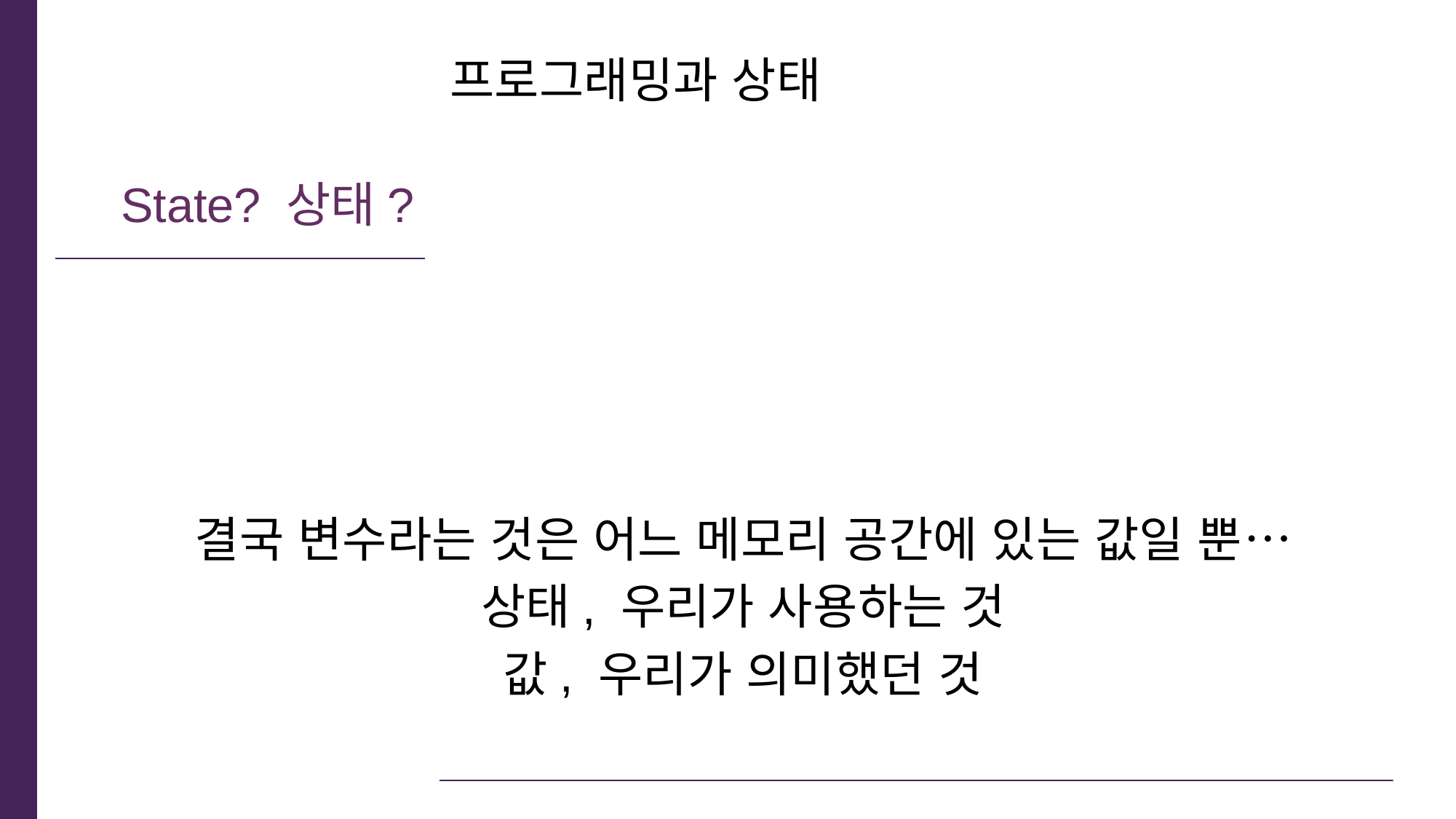

# State? 상태?
프로그래밍과 상태

결국 변수라는 것은 어느 메모리 공간에 있는 값일 뿐…
상태, 우리가 사용하는 것
값, 우리가 의미했던 것